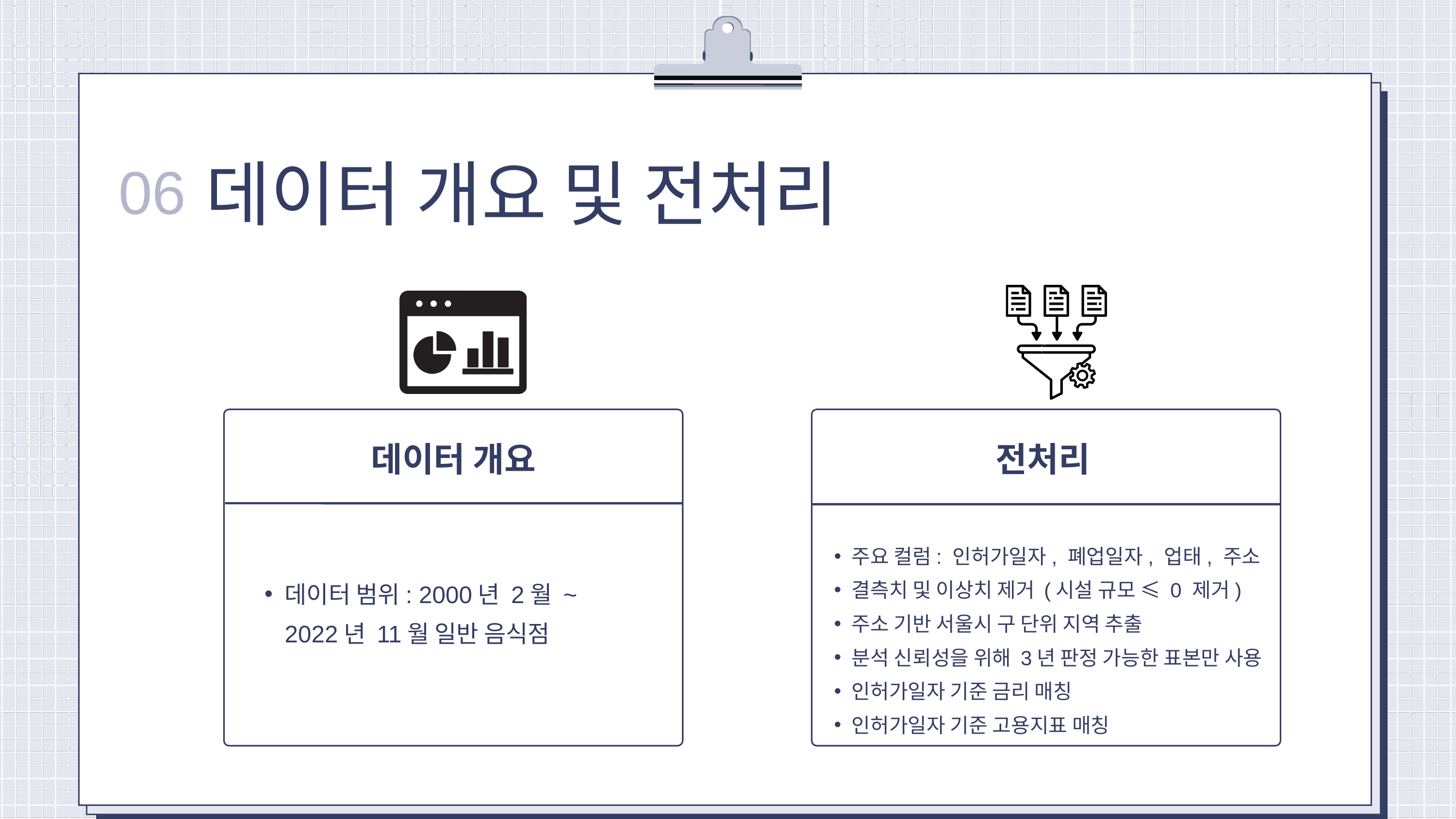

데이터 개요 및 전처리
06

데이터 개요
전처리
주요 컬럼: 인허가일자, 폐업일자, 업태, 주소
결측치 및 이상치 제거 (시설 규모 ≤ 0 제거)
주소 기반 서울시 구 단위 지역 추출
분석 신뢰성을 위해 3년 판정 가능한 표본만 사용
인허가일자 기준 금리 매칭
인허가일자 기준 고용지표 매칭

데이터 범위: 2000년 2월 ~ 2022년 11월 일반 음식점